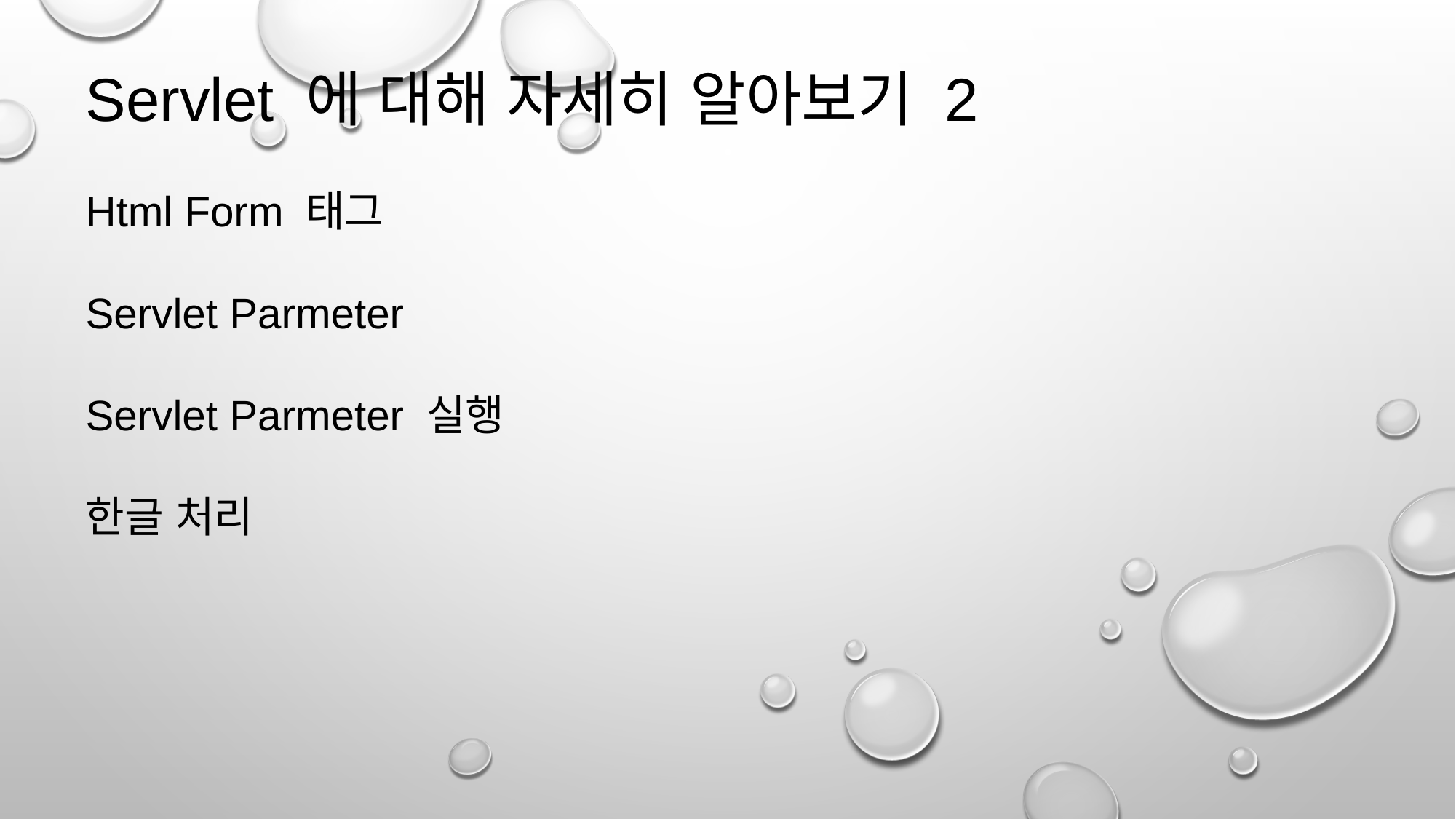

Servlet 에 대해 자세히 알아보기 2

Html Form 태그

Servlet Parmeter

Servlet Parmeter 실행

한글 처리